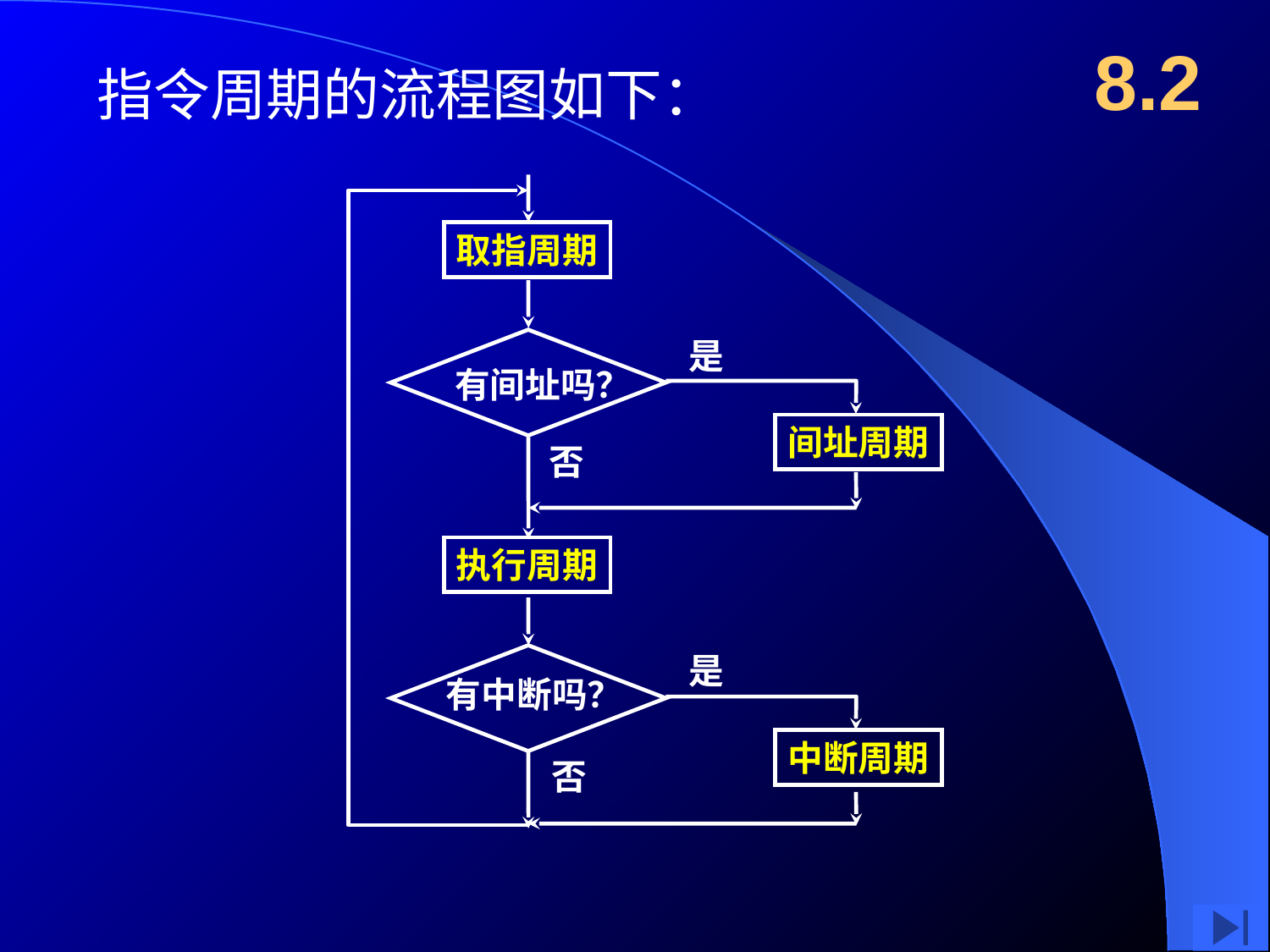

8.2
指令周期的流程图如下：

否
取指周期

是

有间址吗？

间址周期
否

执行周期

是

有中断吗？
中断周期